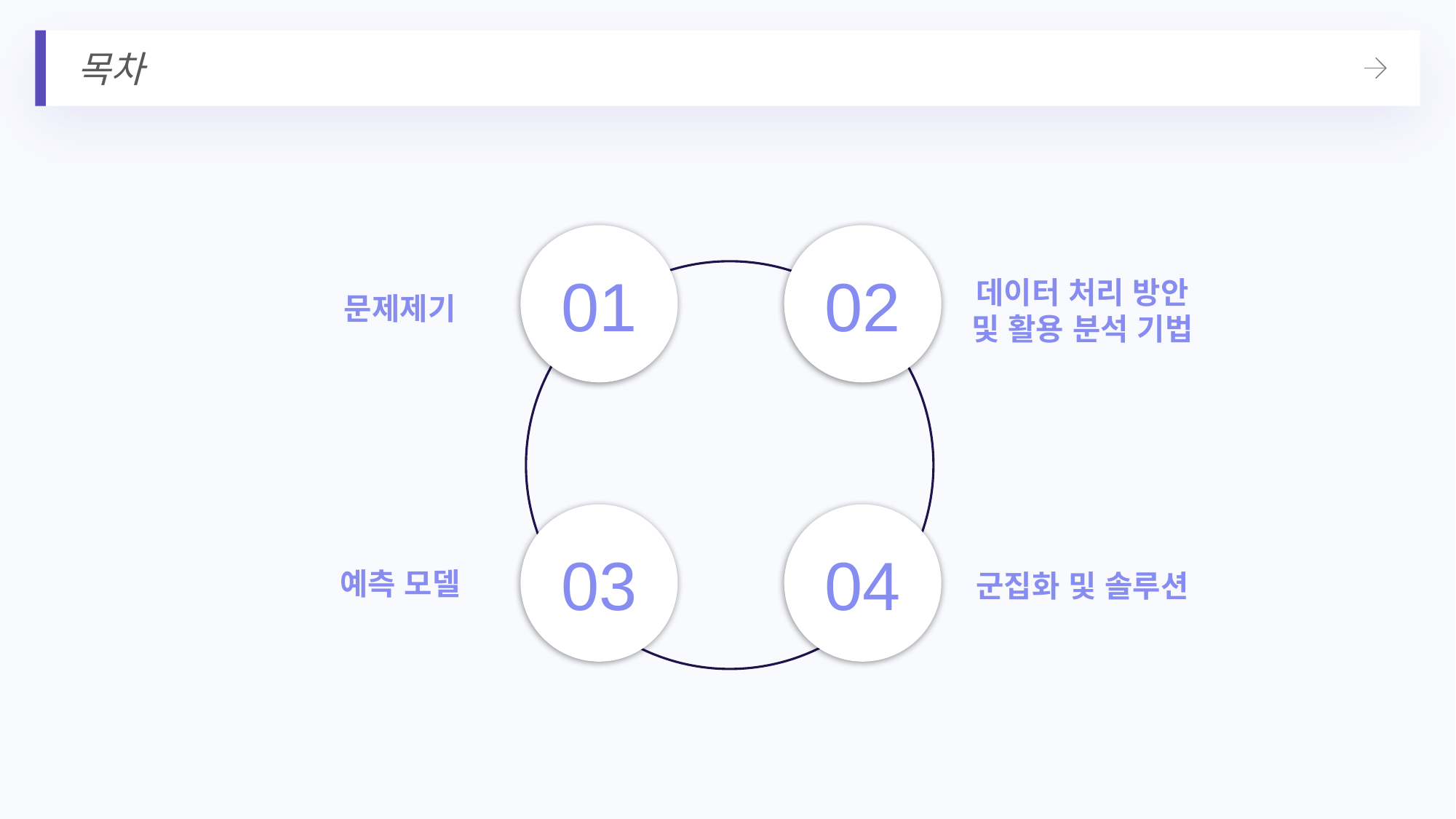

목차

데이터 처리 방안
및 활용 분석 기법
01
02
02

문제제기

03
04
예측 모델
군집화 및 솔루션